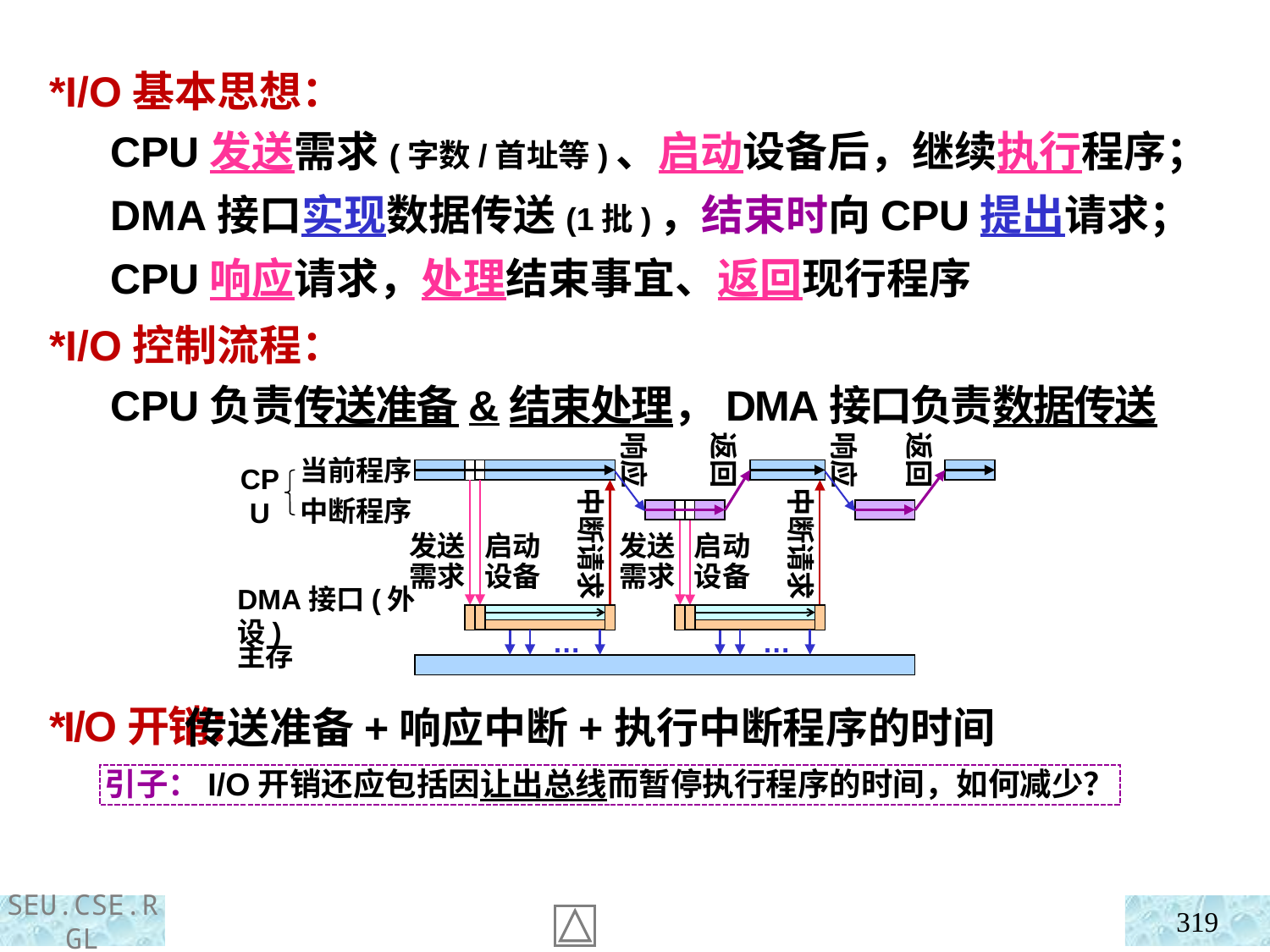

*I/O基本思想：

 *I/O控制流程：

 *I/O开销：
 CPU发送需求(字数/首址等)、启动设备后，继续执行程序；
 DMA接口实现数据传送(1批)，结束时向CPU提出请求；
 CPU响应请求，处理结束事宜、返回现行程序

 CPU负责传送准备&结束处理，DMA接口负责数据传送

        传送准备+响应中断+执行中断程序的时间
响应
响应
返回
返回
当前程序
中断程序

CPU
中断请求
中断请求

发送需求
启动
设备
发送
需求
启动
设备
DMA接口(外设)

…
…
主存

引子：I/O开销还应包括因让出总线而暂停执行程序的时间，如何减少？
319